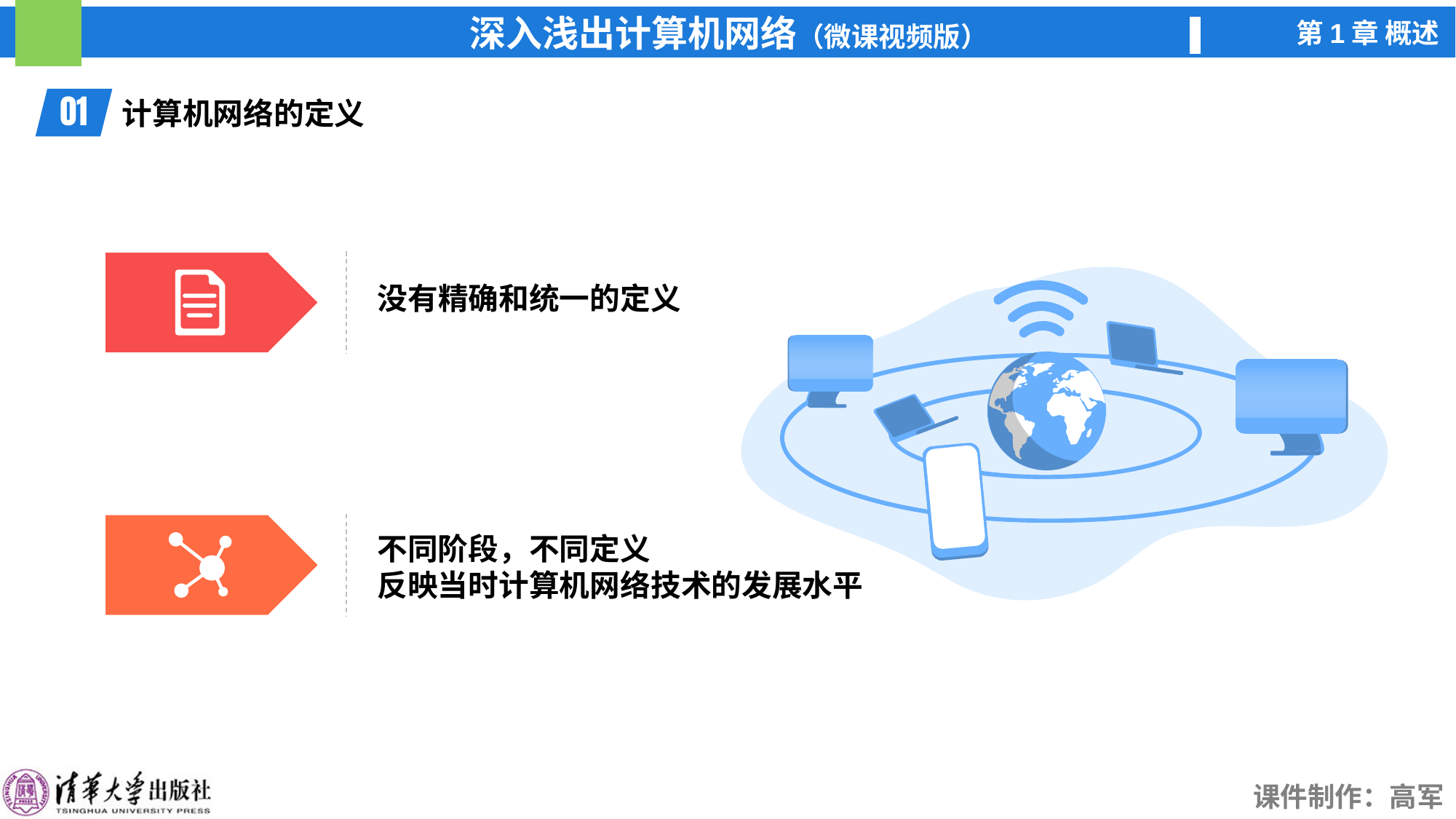

01
计算机网络的定义

没有精确和统一的定义

不同阶段，不同定义
反映当时计算机网络技术的发展水平